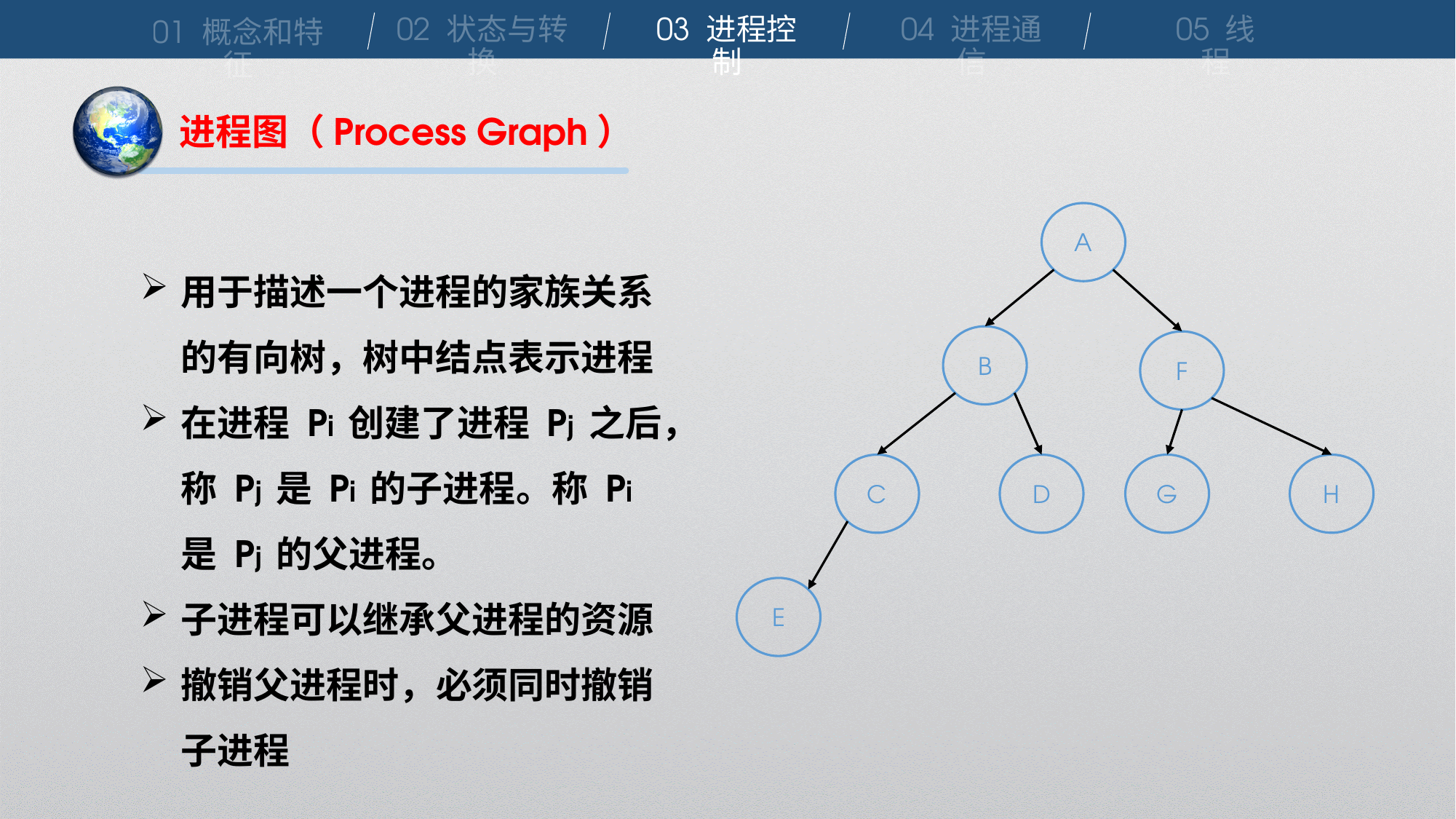

02 状态与转换
03 进程控制
04 进程通信
05 线程
01 概念和特征
进程图（Process Graph）
A
用于描述一个进程的家族关系的有向树，树中结点表示进程
在进程 Pi 创建了进程 Pj 之后，称 Pj 是 Pi 的子进程。称 Pi 是 Pj 的父进程。
子进程可以继承父进程的资源
撤销父进程时，必须同时撤销子进程
B
F
D
H
C
G
E